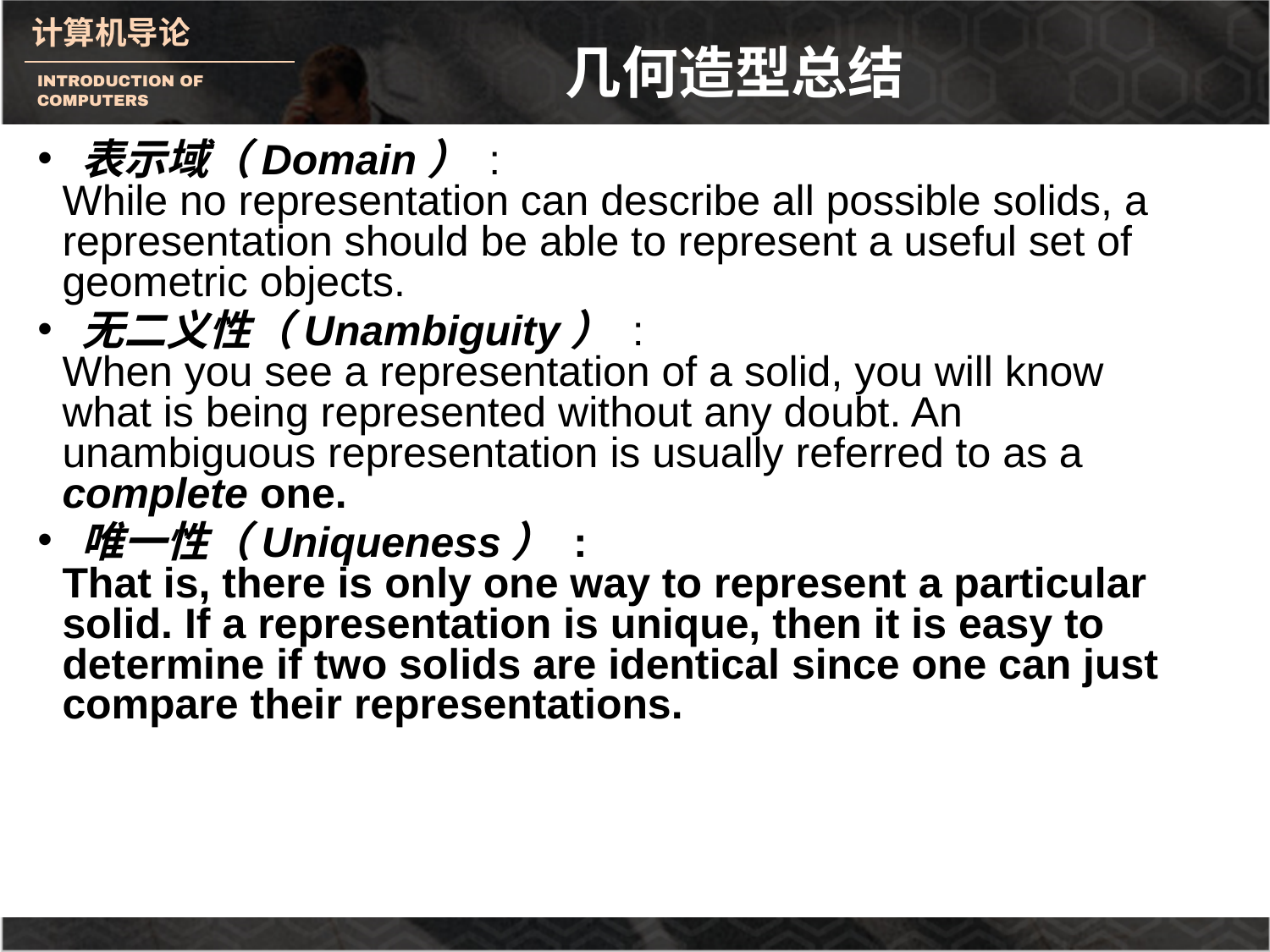

# 几何造型总结
 表示域（Domain） :
While no representation can describe all possible solids, a representation should be able to represent a useful set of geometric objects.
 无二义性（Unambiguity） :
When you see a representation of a solid, you will know what is being represented without any doubt. An unambiguous representation is usually referred to as a complete one.
 唯一性（Uniqueness） :
That is, there is only one way to represent a particular solid. If a representation is unique, then it is easy to determine if two solids are identical since one can just compare their representations.